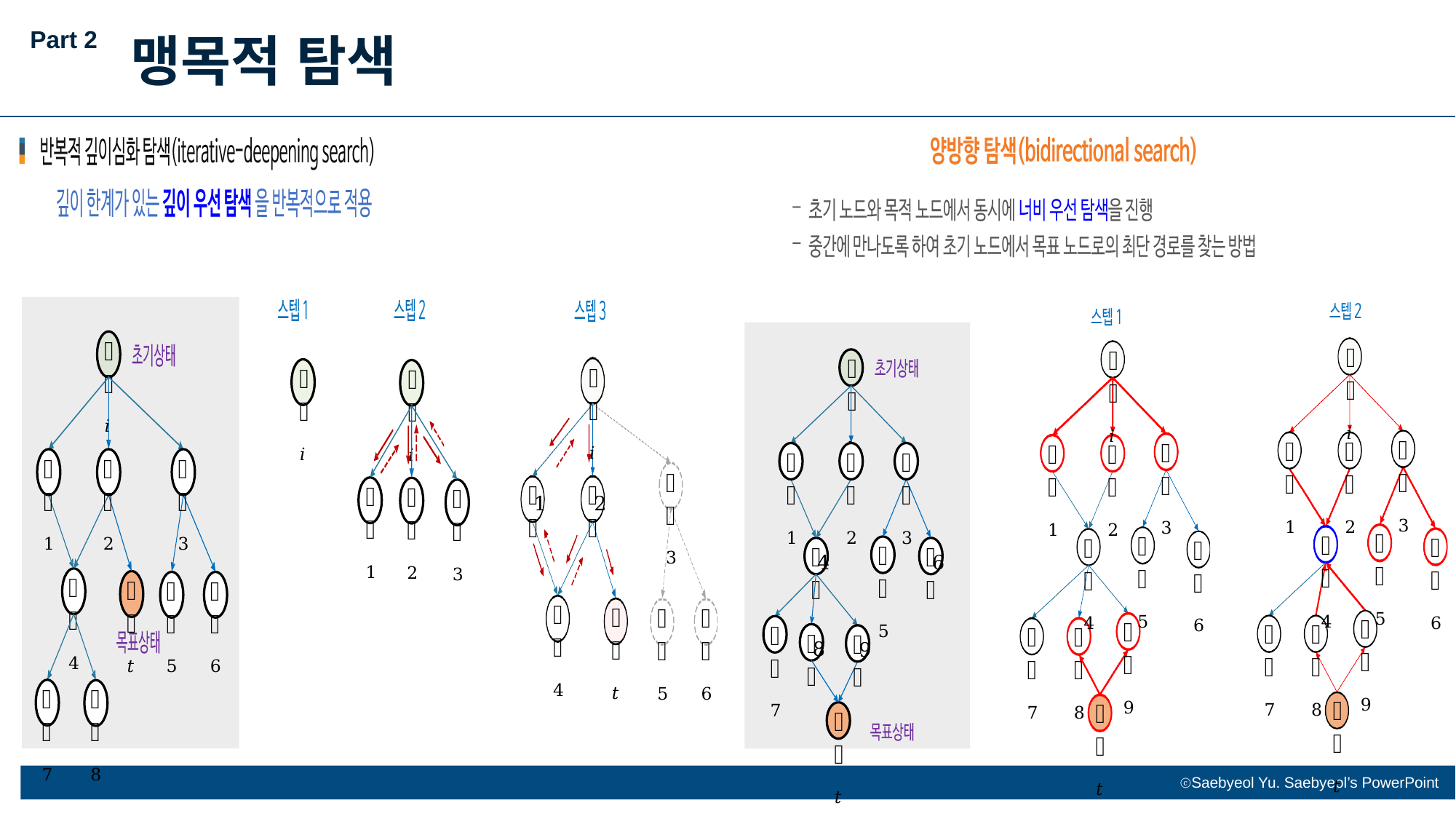

Part 2
맹목적 탐색

𝑠𝑖

𝑠𝑖

𝑠𝑖

𝑠𝑖

𝑠1
𝑠2
𝑠3
𝑠3
𝑠
𝑠

𝑠1

𝑠2

𝑠3
1
2

𝑠4

𝑠𝑡

𝑠5
𝑠6
𝑠4
𝑠𝑡
𝑠5
𝑠6

𝑠7

𝑠8

𝑠𝑖

𝑠𝑖

𝑠𝑖

𝑠3
𝑠1
𝑠2
𝑠3
𝑠1
𝑠2

𝑠1
𝑠2
𝑠3

𝑠5
𝑠4
𝑠5
𝑠6
𝑠4
𝑠6

𝑠5

𝑠
𝑠
4
6

𝑠9
𝑠9
𝑠7
𝑠8

𝑠7
𝑠7
𝑠8

𝑠

𝑠
8
9

𝑠𝑡
𝑠𝑡

𝑠𝑡